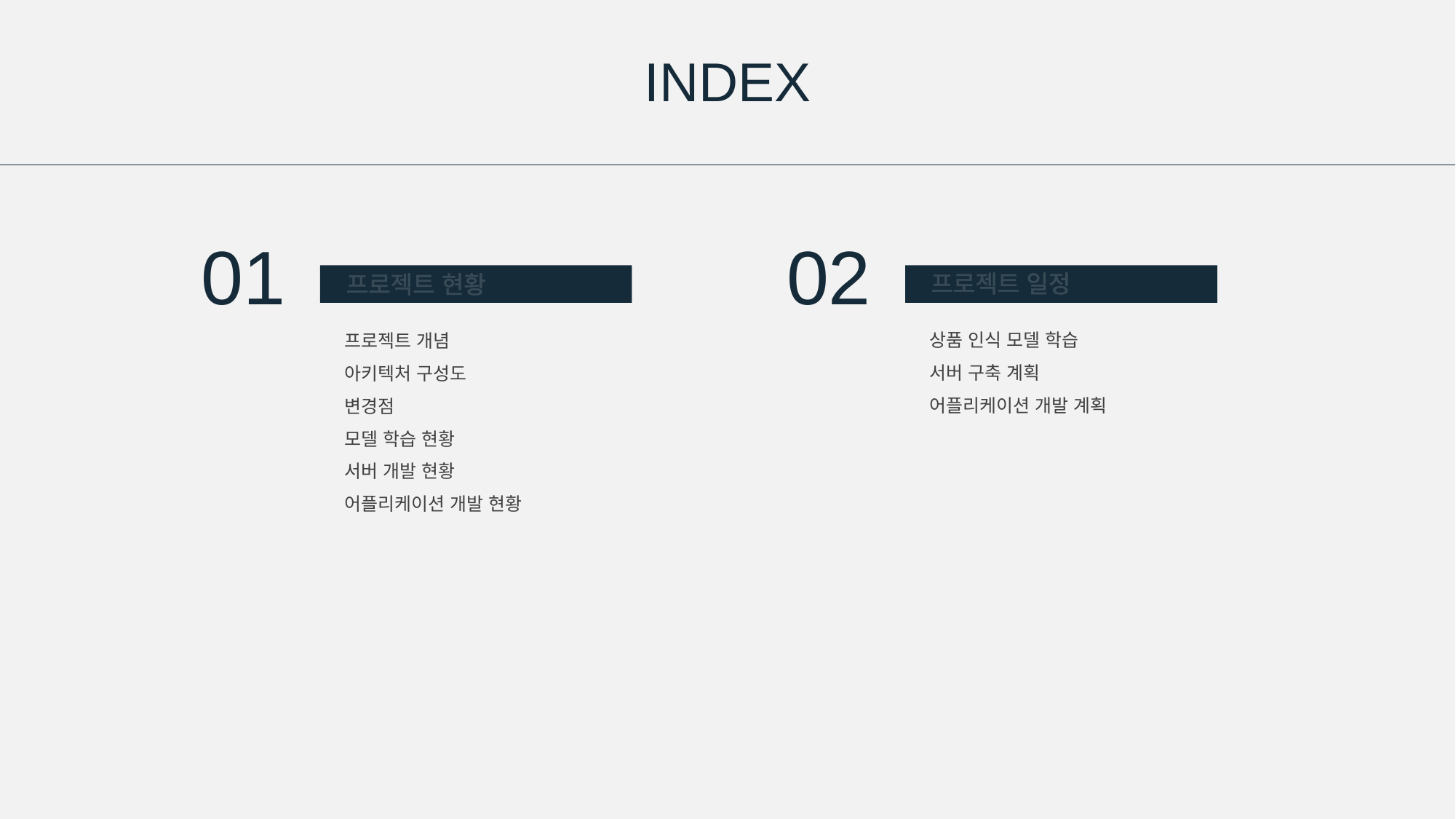

INDEX
01
02
프로젝트 일정
프로젝트 현황

상품 인식 모델 학습
서버 구축 계획
어플리케이션 개발 계획
프로젝트 개념
아키텍처 구성도
변경점
모델 학습 현황
서버 개발 현황
어플리케이션 개발 현황